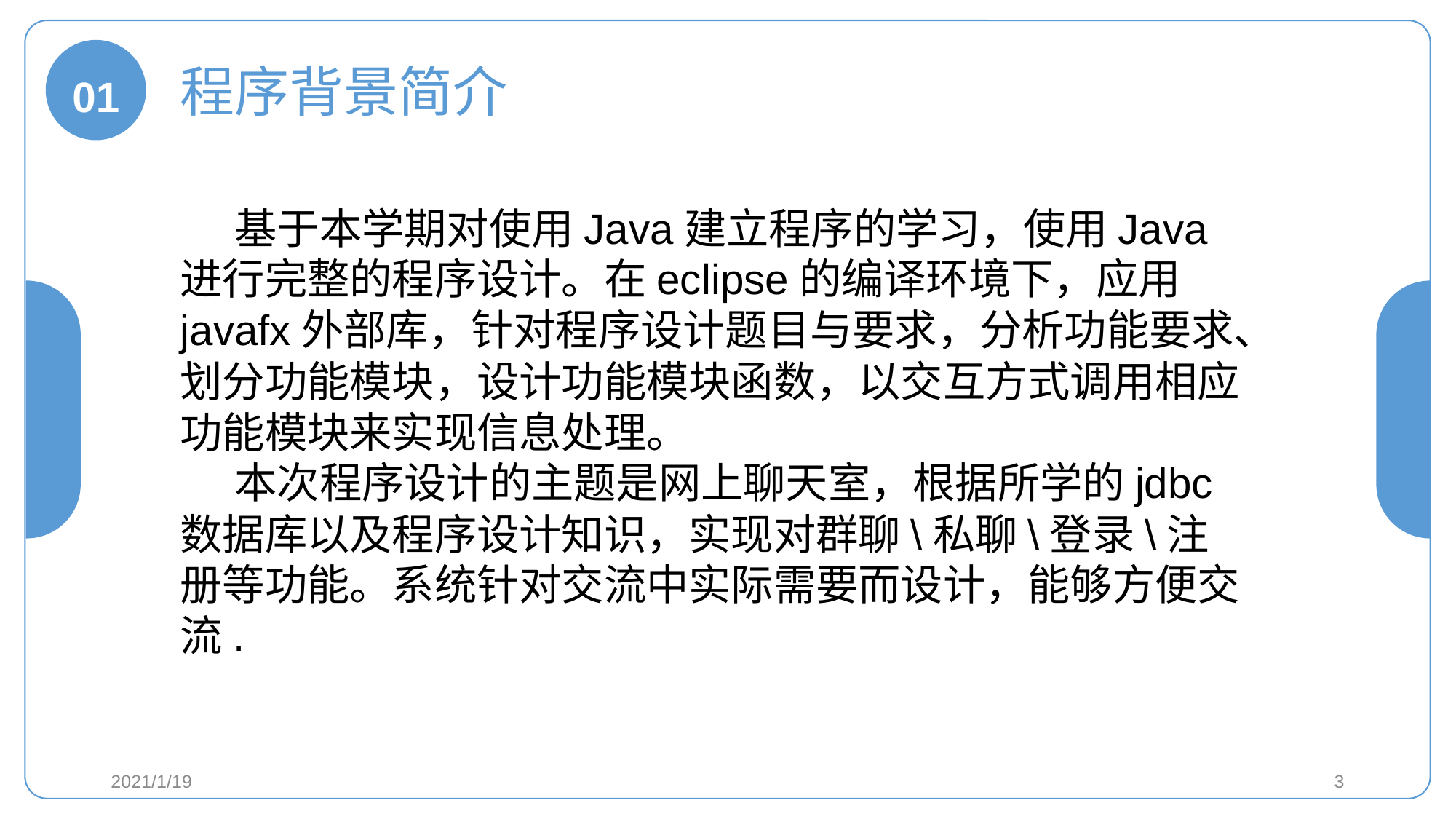

01
程序背景简介
基于本学期对使用Java建立程序的学习，使用Java进行完整的程序设计。在eclipse的编译环境下，应用javafx外部库，针对程序设计题目与要求，分析功能要求、划分功能模块，设计功能模块函数，以交互方式调用相应功能模块来实现信息处理。
本次程序设计的主题是网上聊天室，根据所学的jdbc数据库以及程序设计知识，实现对群聊\私聊\登录\注册等功能。系统针对交流中实际需要而设计，能够方便交流.

2021/1/19
3